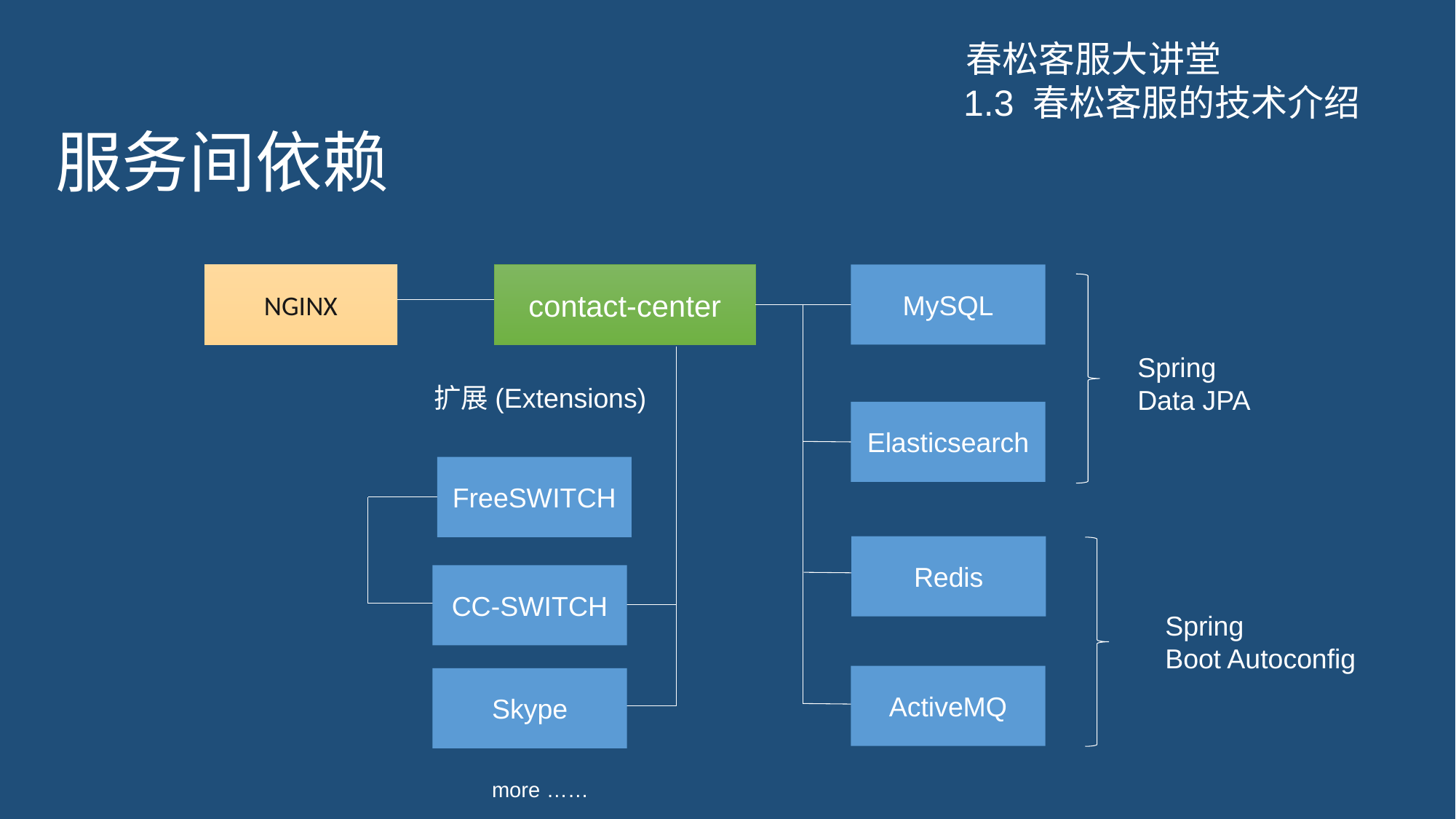

春松客服大讲堂
1.3 春松客服的技术介绍
# 服务间依赖
NGINX
contact-center
MySQL

Spring
Data JPA
扩展(Extensions)
Elasticsearch
FreeSWITCH
Redis

CC-SWITCH
Spring
Boot Autoconfig
ActiveMQ
Skype
more ……